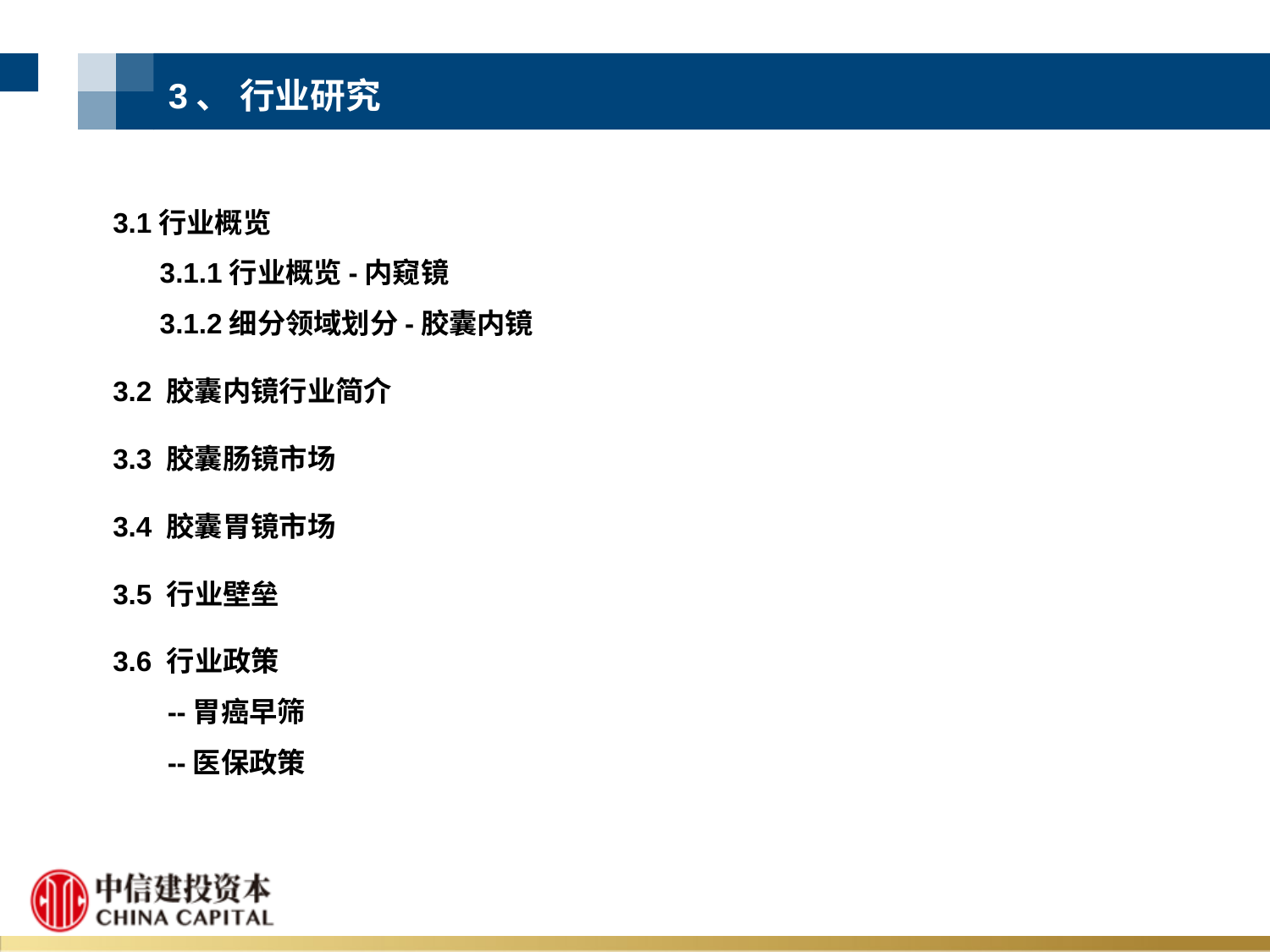

3、 行业研究
3.1行业概览
      3.1.1行业概览-内窥镜
      3.1.2细分领域划分-胶囊内镜
3.2 胶囊内镜行业简介
3.3 胶囊肠镜市场
3.4 胶囊胃镜市场
3.5 行业壁垒
3.6 行业政策
       --胃癌早筛
       --医保政策